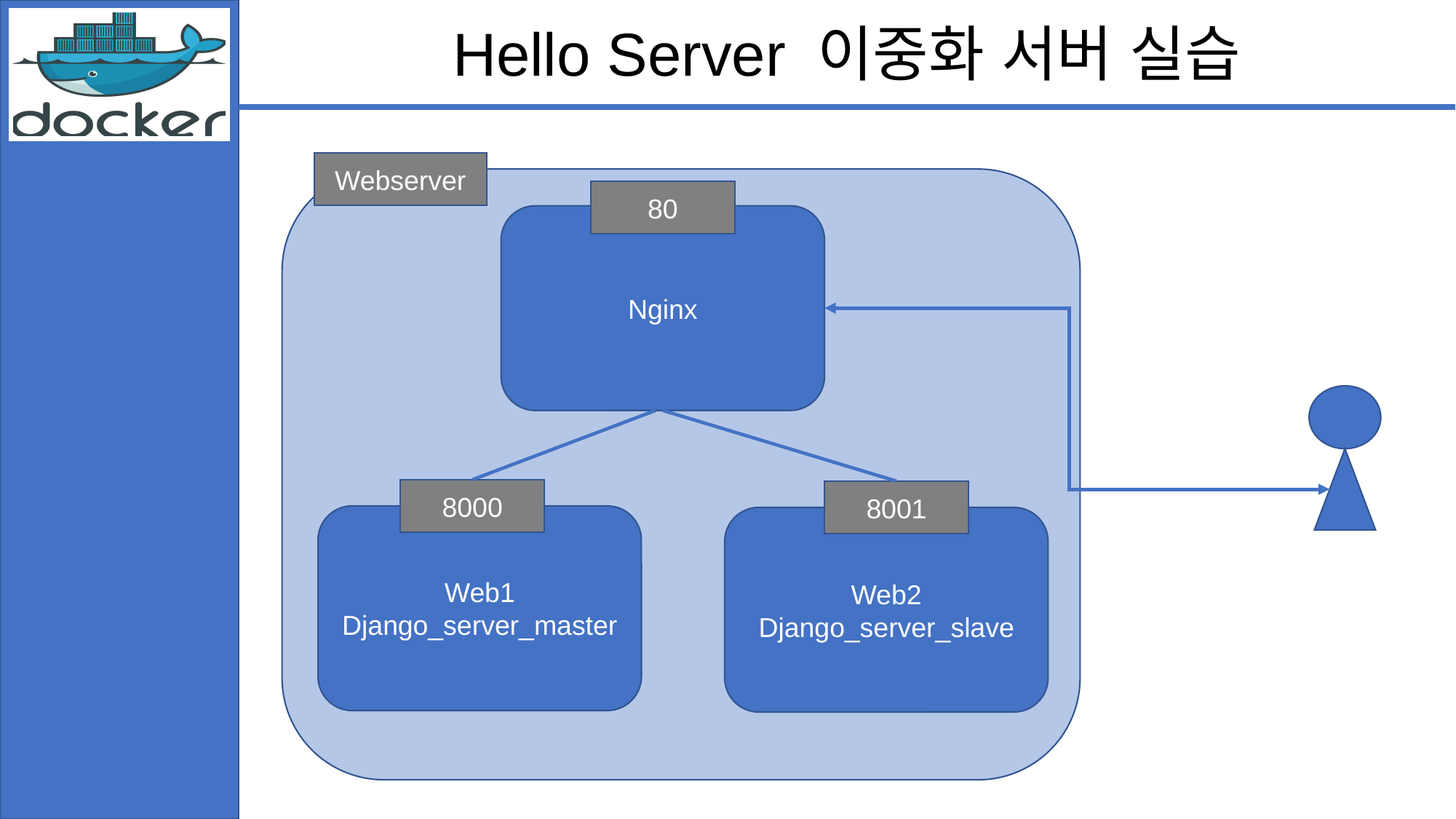

Hello Server 이중화 서버 실습
Webserver

80
Nginx

8000
Web1
Django_server_master
8001
Web2
Django_server_slave